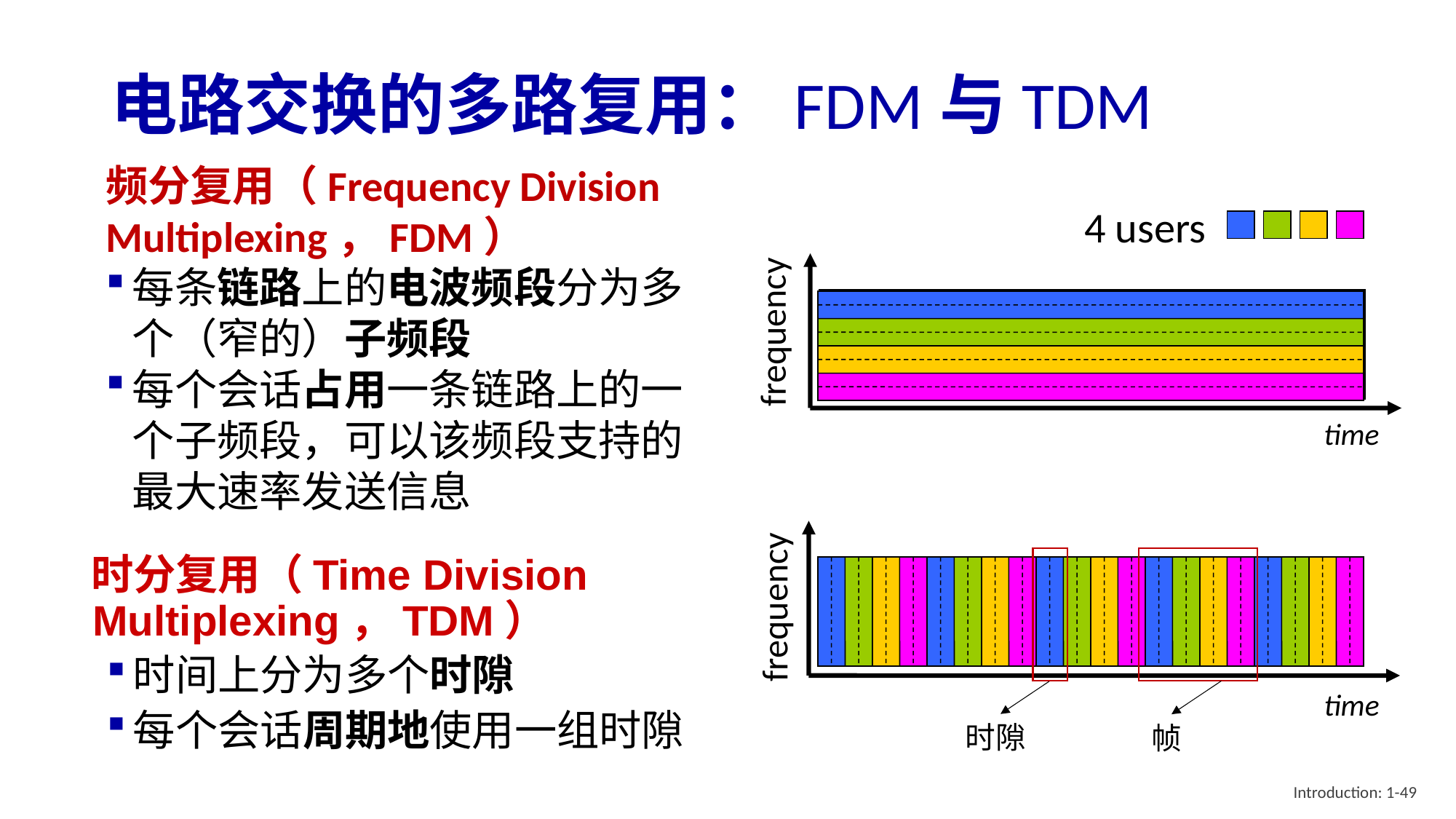

# 电路交换的多路复用：FDM与TDM
频分复用（Frequency Division Multiplexing，FDM）
每条链路上的电波频段分为多个（窄的）子频段
每个会话占用一条链路上的一个子频段，可以该频段支持的最大速率发送信息
4 users

frequency

time

frequency

time
时分复用（Time Division Multiplexing，TDM）
时间上分为多个时隙
每个会话周期地使用一组时隙

时隙
帧
Introduction: 1-49